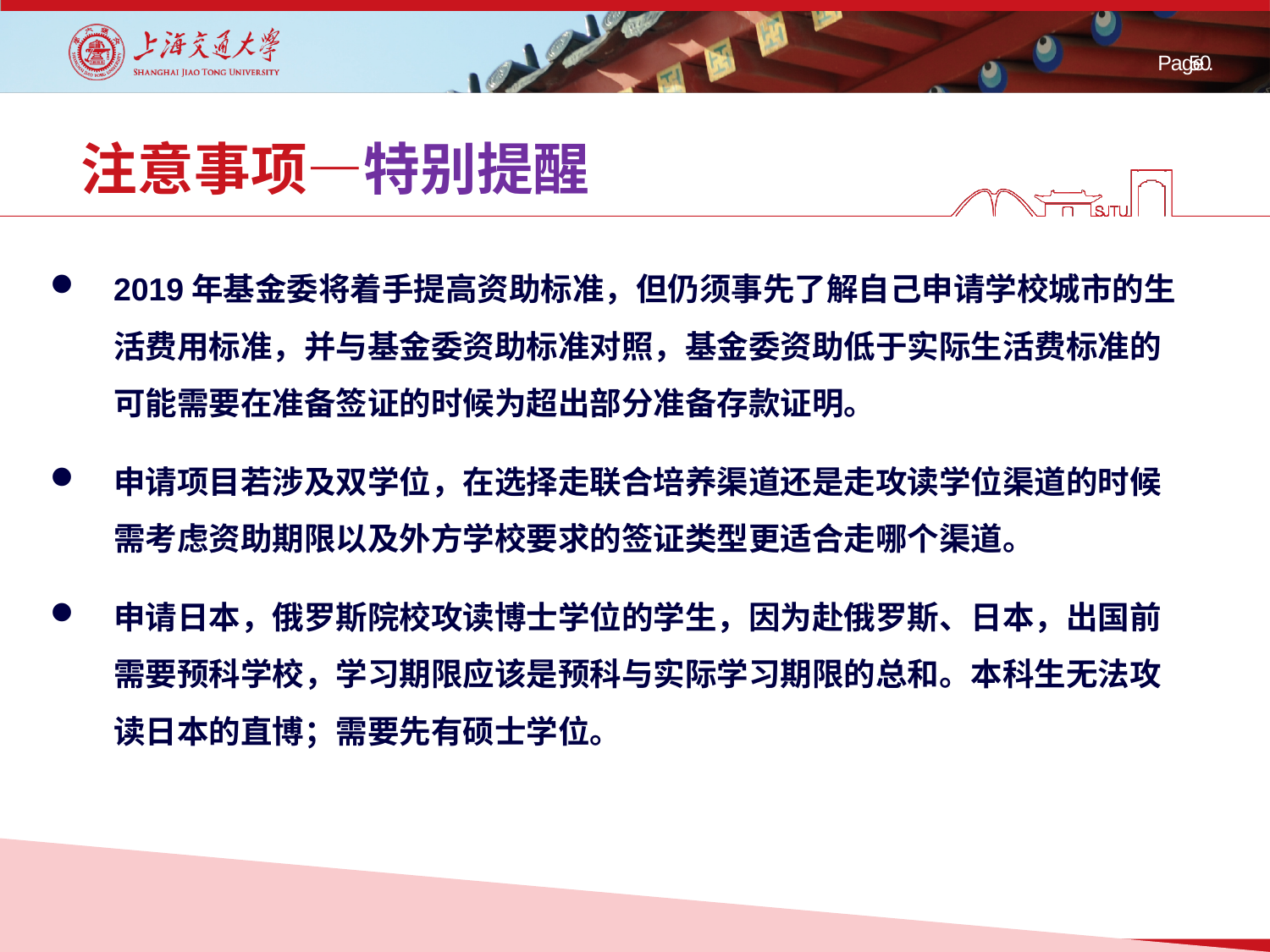

# 注意事项—特别提醒
2019年基金委将着手提高资助标准，但仍须事先了解自己申请学校城市的生活费用标准，并与基金委资助标准对照，基金委资助低于实际生活费标准的可能需要在准备签证的时候为超出部分准备存款证明。
申请项目若涉及双学位，在选择走联合培养渠道还是走攻读学位渠道的时候需考虑资助期限以及外方学校要求的签证类型更适合走哪个渠道。
申请日本，俄罗斯院校攻读博士学位的学生，因为赴俄罗斯、日本，出国前需要预科学校，学习期限应该是预科与实际学习期限的总和。本科生无法攻读日本的直博；需要先有硕士学位。